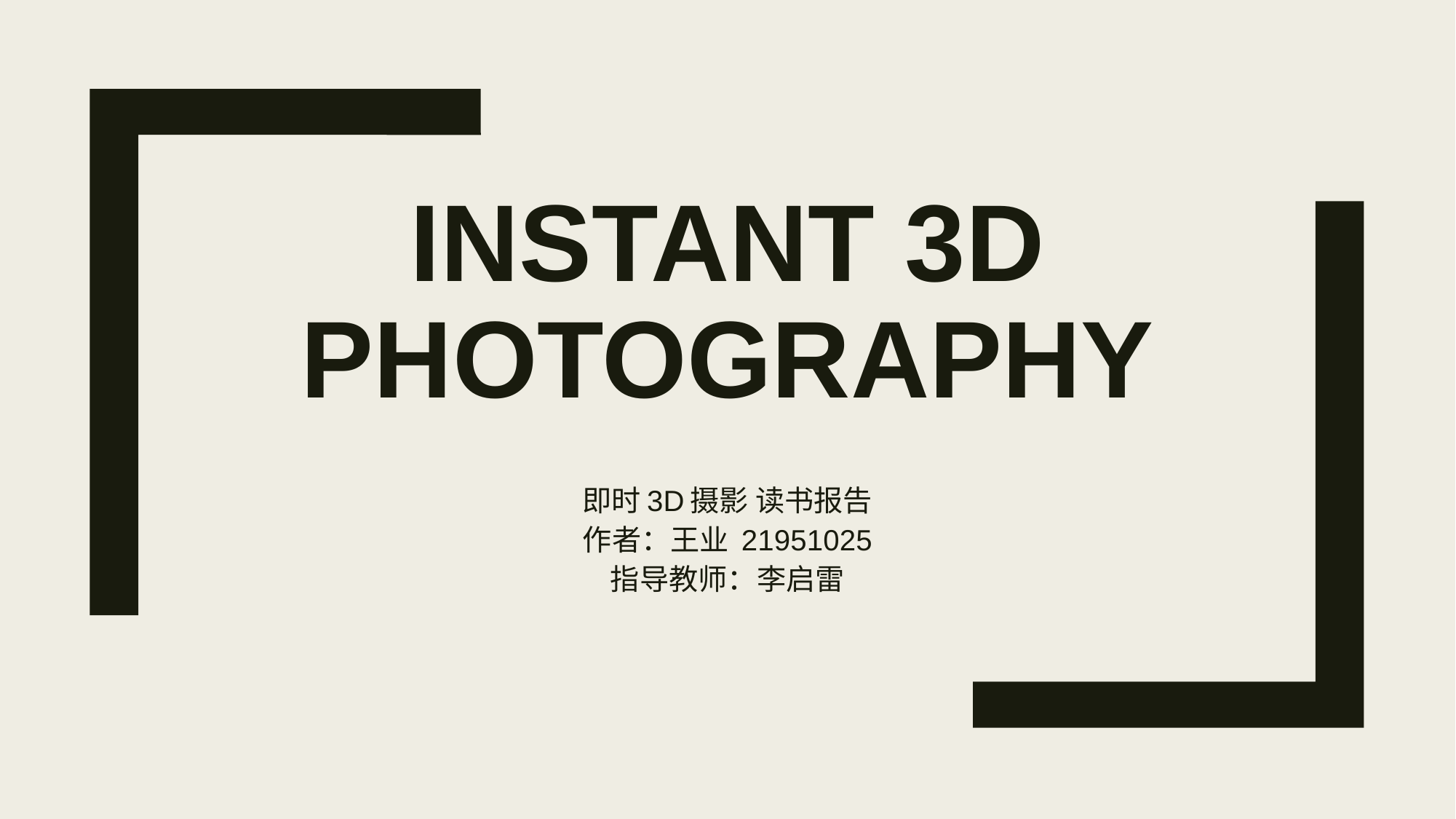

# Instant 3D Photography
即时3D摄影 读书报告
作者：王业 21951025
指导教师：李启雷